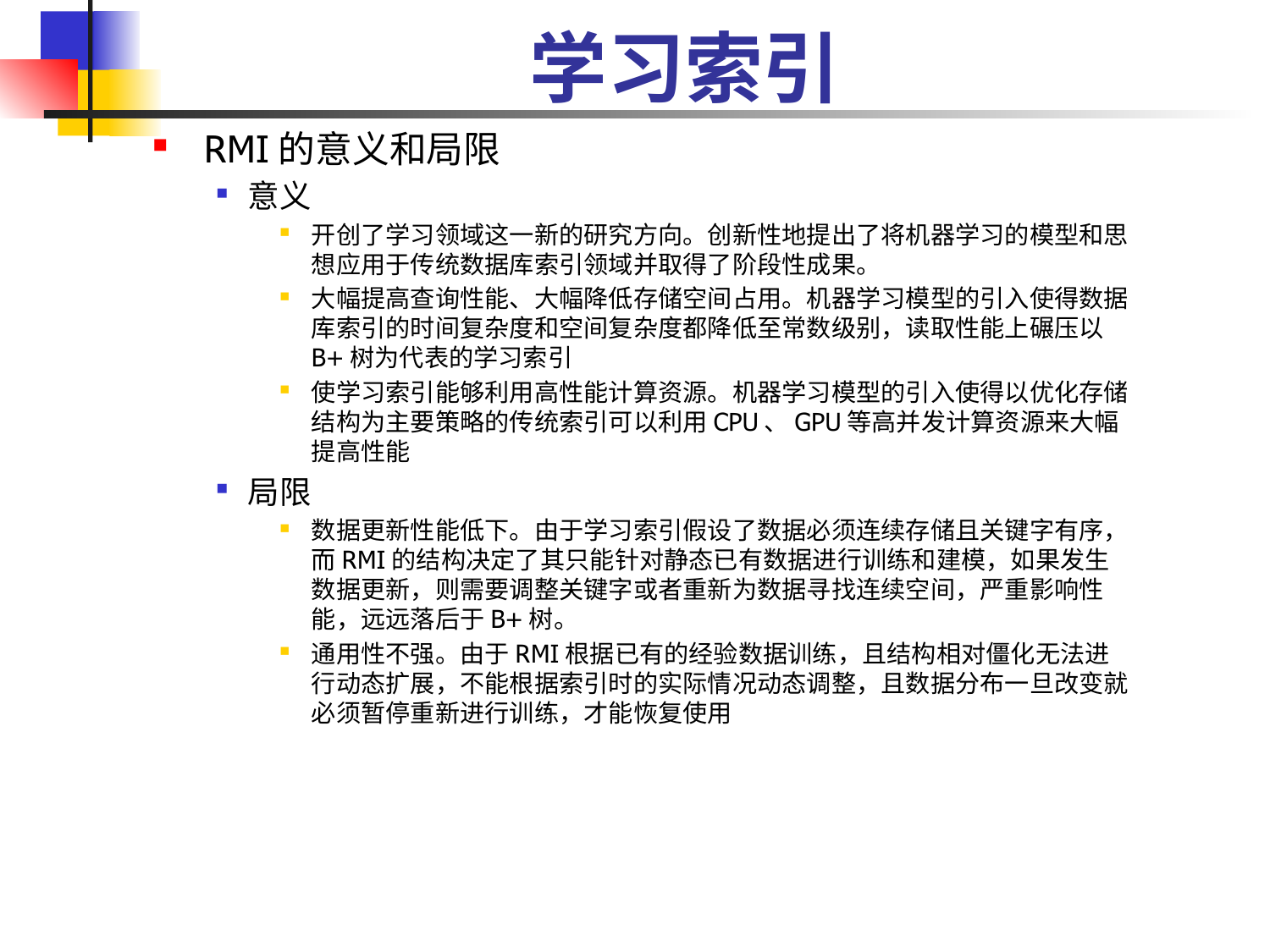

# 学习索引
 RMI的意义和局限
意义
开创了学习领域这一新的研究方向。创新性地提出了将机器学习的模型和思想应用于传统数据库索引领域并取得了阶段性成果。
大幅提高查询性能、大幅降低存储空间占用。机器学习模型的引入使得数据库索引的时间复杂度和空间复杂度都降低至常数级别，读取性能上碾压以B+树为代表的学习索引
使学习索引能够利用高性能计算资源。机器学习模型的引入使得以优化存储结构为主要策略的传统索引可以利用CPU、GPU等高并发计算资源来大幅提高性能
局限
数据更新性能低下。由于学习索引假设了数据必须连续存储且关键字有序，而RMI的结构决定了其只能针对静态已有数据进行训练和建模，如果发生数据更新，则需要调整关键字或者重新为数据寻找连续空间，严重影响性能，远远落后于B+树。
通用性不强。由于RMI根据已有的经验数据训练，且结构相对僵化无法进行动态扩展，不能根据索引时的实际情况动态调整，且数据分布一旦改变就必须暂停重新进行训练，才能恢复使用